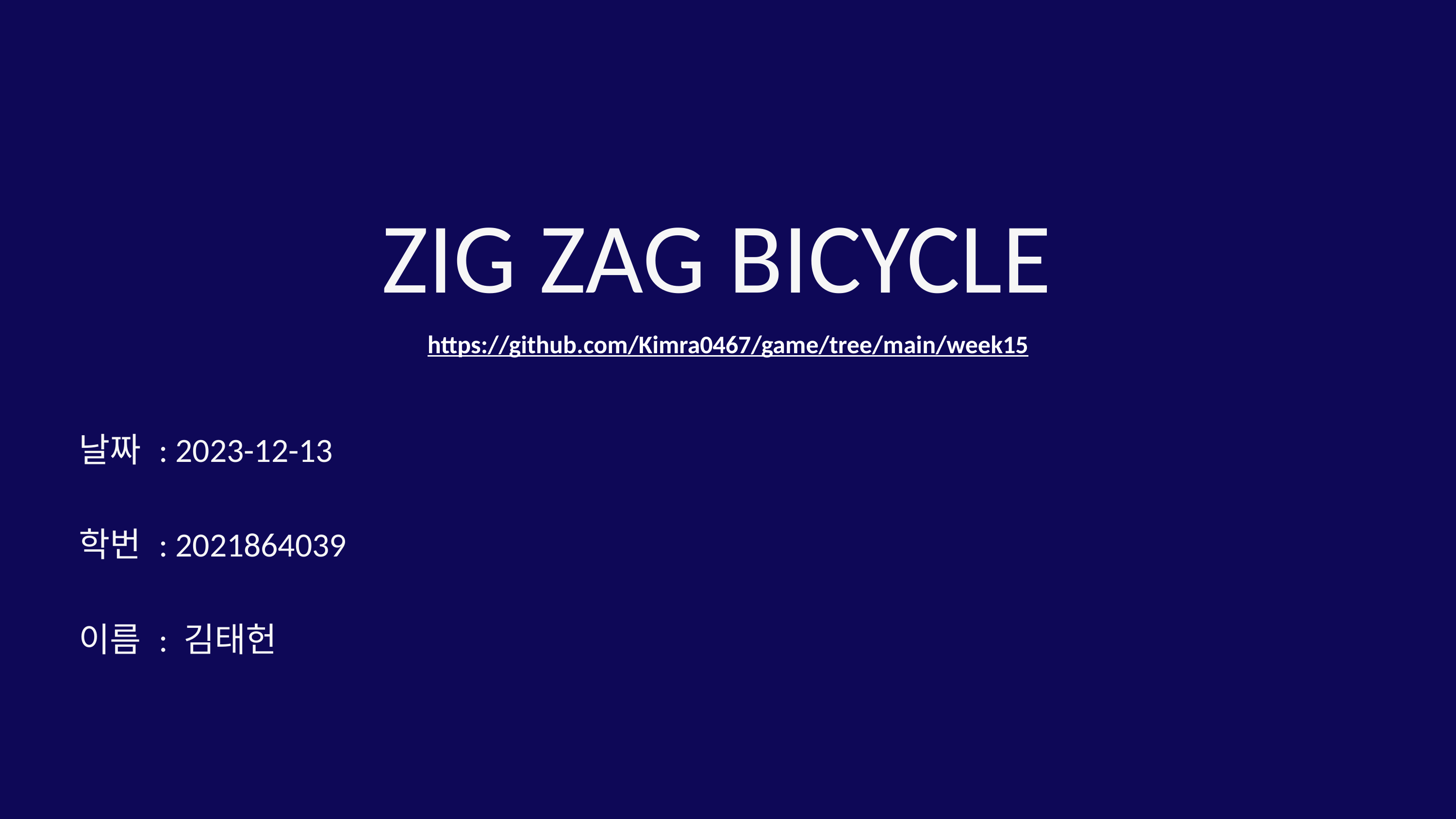

ZIG ZAG BICYCLE
https://github.com/Kimra0467/game/tree/main/week15
날짜 : 2023-12-13

학번 : 2021864039

이름 : 김태헌